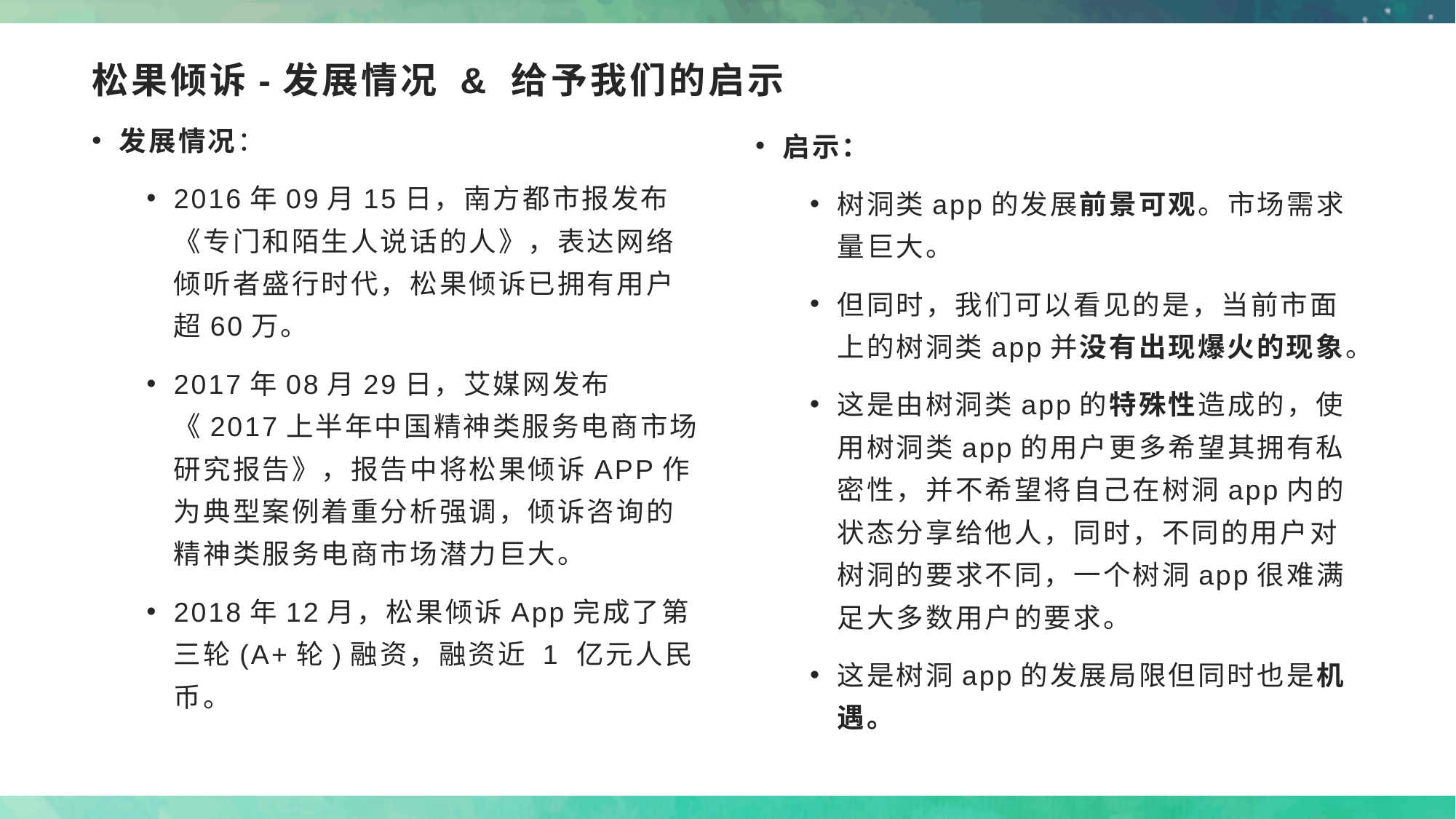

# 松果倾诉-发展情况 & 给予我们的启示
发展情况：
2016年09月15日，南方都市报发布《专门和陌生人说话的人》，表达网络倾听者盛行时代，松果倾诉已拥有用户超60万。
2017年08月29日，艾媒网发布《2017上半年中国精神类服务电商市场研究报告》，报告中将松果倾诉APP作为典型案例着重分析强调，倾诉咨询的精神类服务电商市场潜力巨大。
2018年12月，松果倾诉App完成了第三轮(A+轮)融资，融资近 1 亿元人民币。
启示：
树洞类app的发展前景可观。市场需求量巨大。
但同时，我们可以看见的是，当前市面上的树洞类app并没有出现爆火的现象。
这是由树洞类app的特殊性造成的，使用树洞类app的用户更多希望其拥有私密性，并不希望将自己在树洞app内的状态分享给他人，同时，不同的用户对树洞的要求不同，一个树洞app很难满足大多数用户的要求。
这是树洞app的发展局限但同时也是机遇。